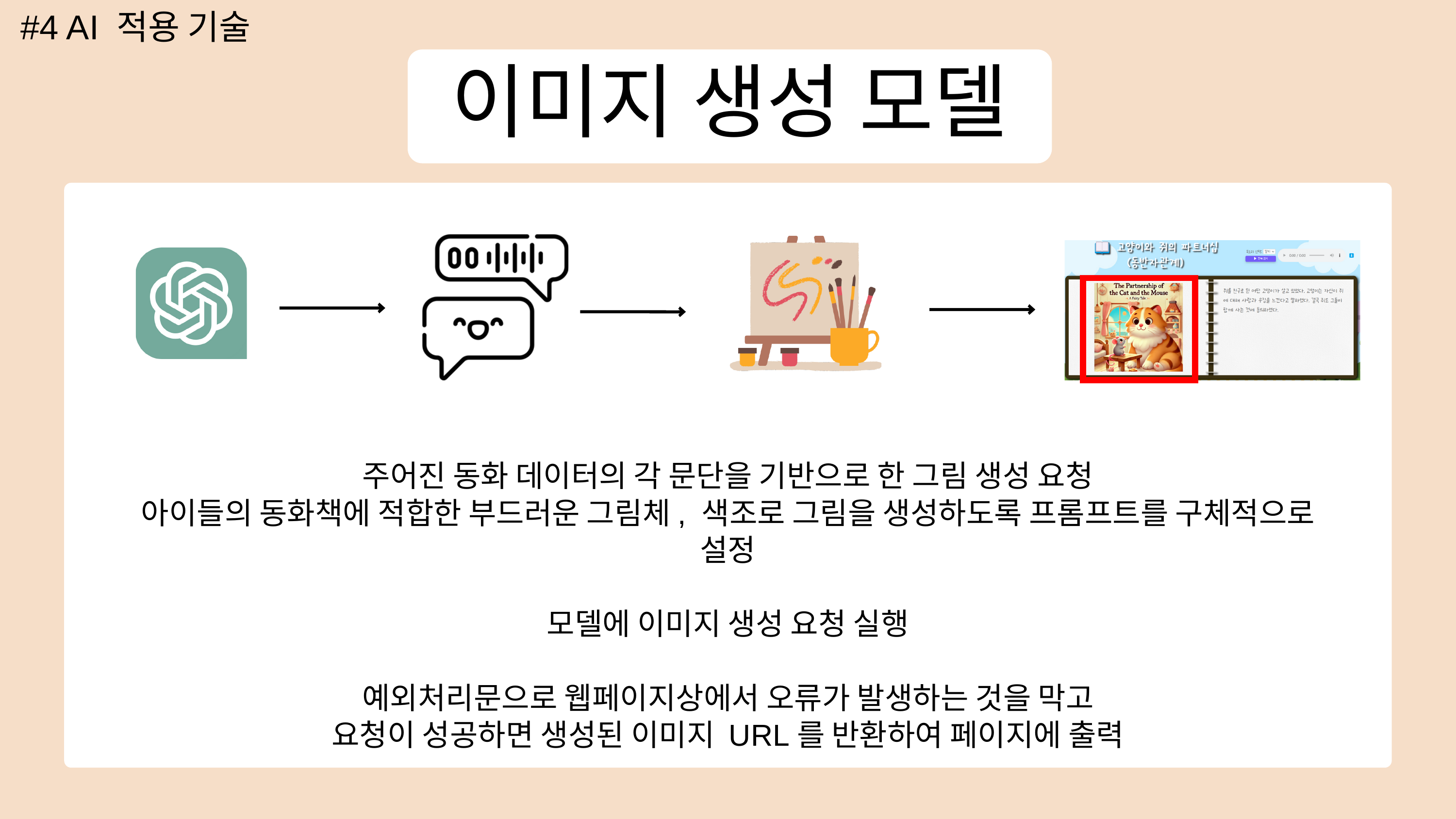

#4 AI 적용 기술

이미지 생성 모델

주어진 동화 데이터의 각 문단을 기반으로 한 그림 생성 요청
아이들의 동화책에 적합한 부드러운 그림체, 색조로 그림을 생성하도록 프롬프트를 구체적으로 설정

모델에 이미지 생성 요청 실행

예외처리문으로 웹페이지상에서 오류가 발생하는 것을 막고
요청이 성공하면 생성된 이미지 URL를 반환하여 페이지에 출력